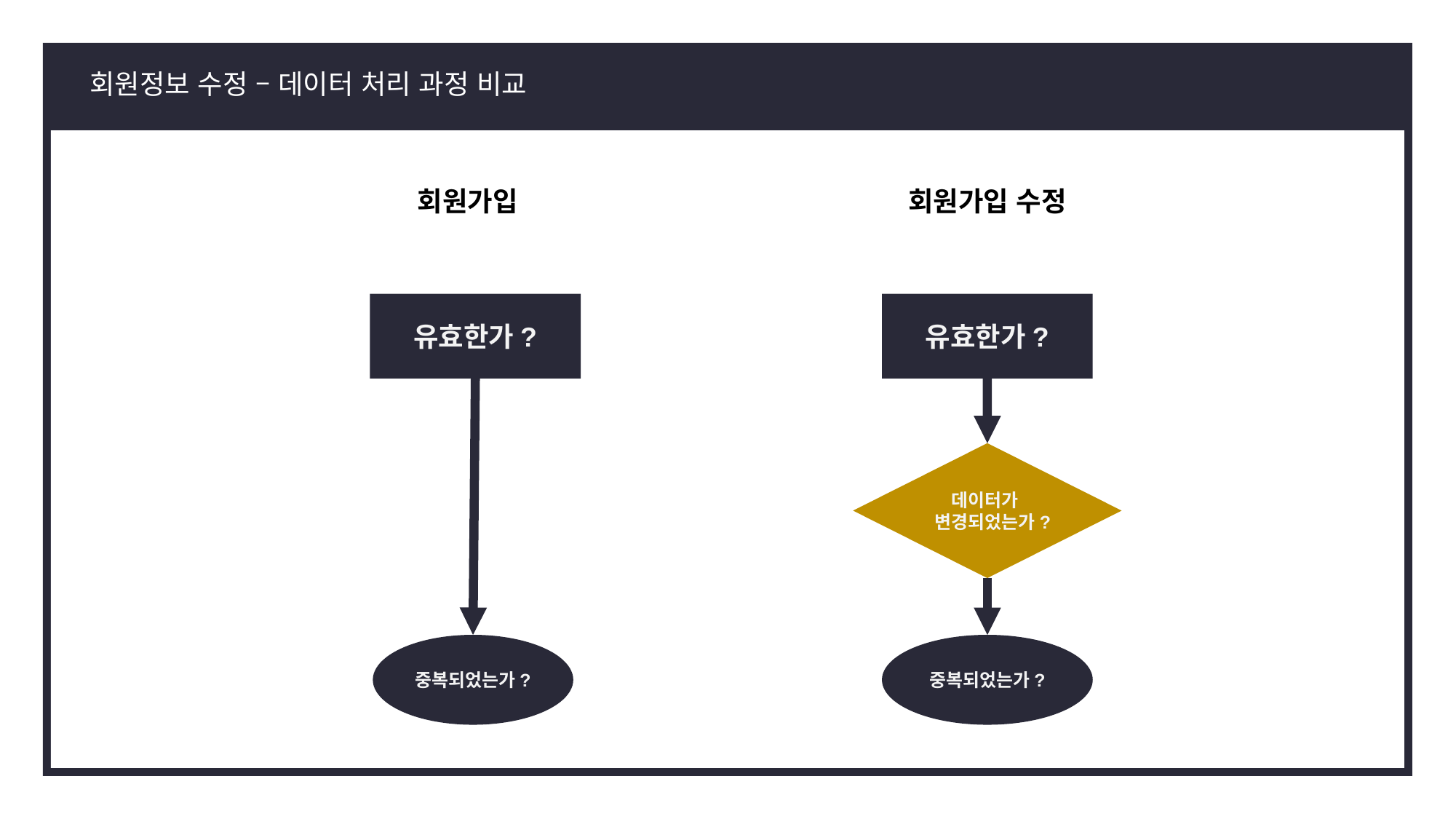

회원정보 수정 – 데이터 처리 과정 비교
회원가입
회원가입 수정
유효한가?
유효한가?
데이터가
변경되었는가?
중복되었는가?
중복되었는가?